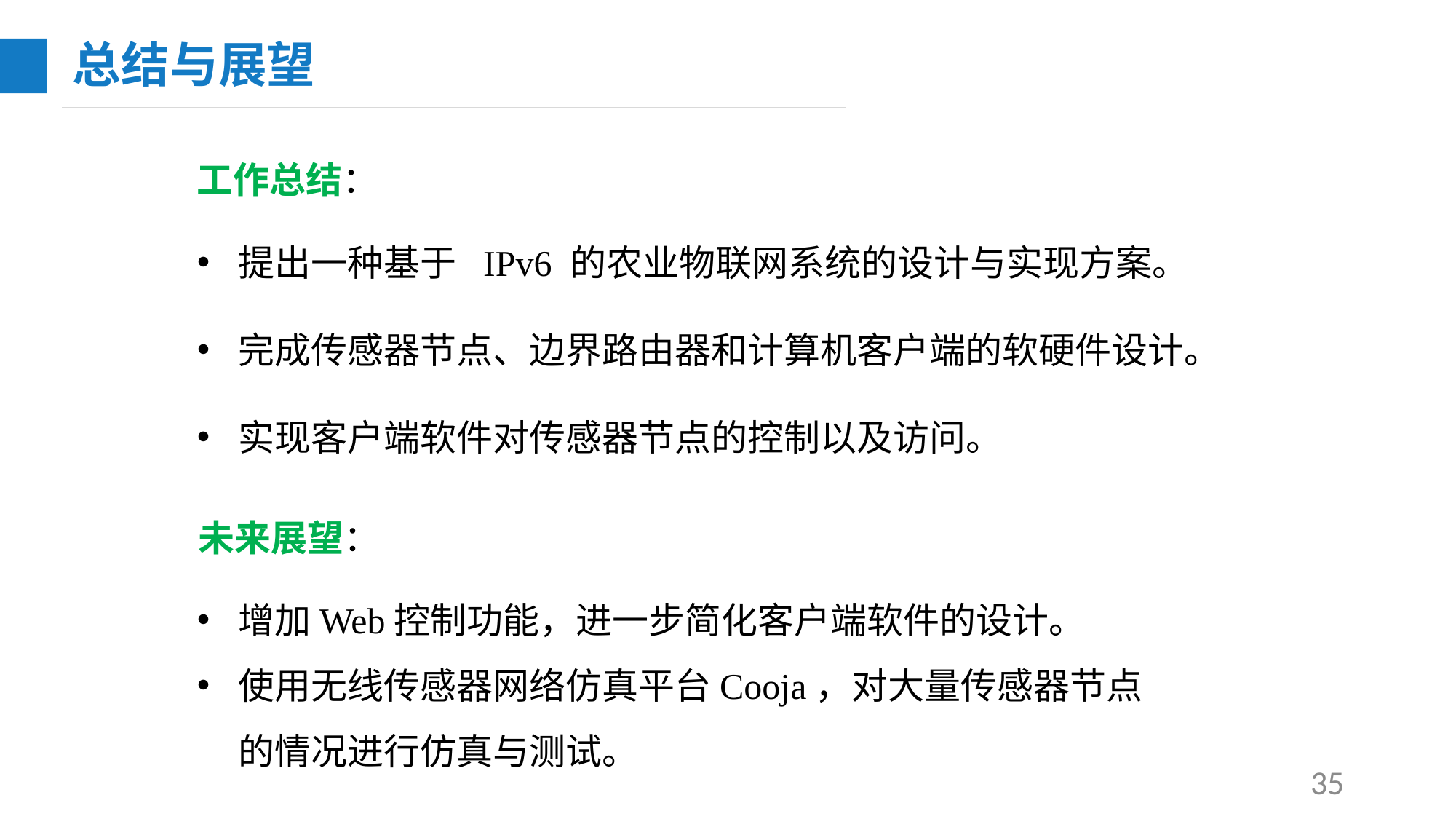

总结与展望

工作总结：
提出一种基于 IPv6 的农业物联网系统的设计与实现方案。
完成传感器节点、边界路由器和计算机客户端的软硬件设计。
实现客户端软件对传感器节点的控制以及访问。
未来展望：
增加Web控制功能，进一步简化客户端软件的设计。
使用无线传感器网络仿真平台Cooja，对大量传感器节点的情况进行仿真与测试。
35